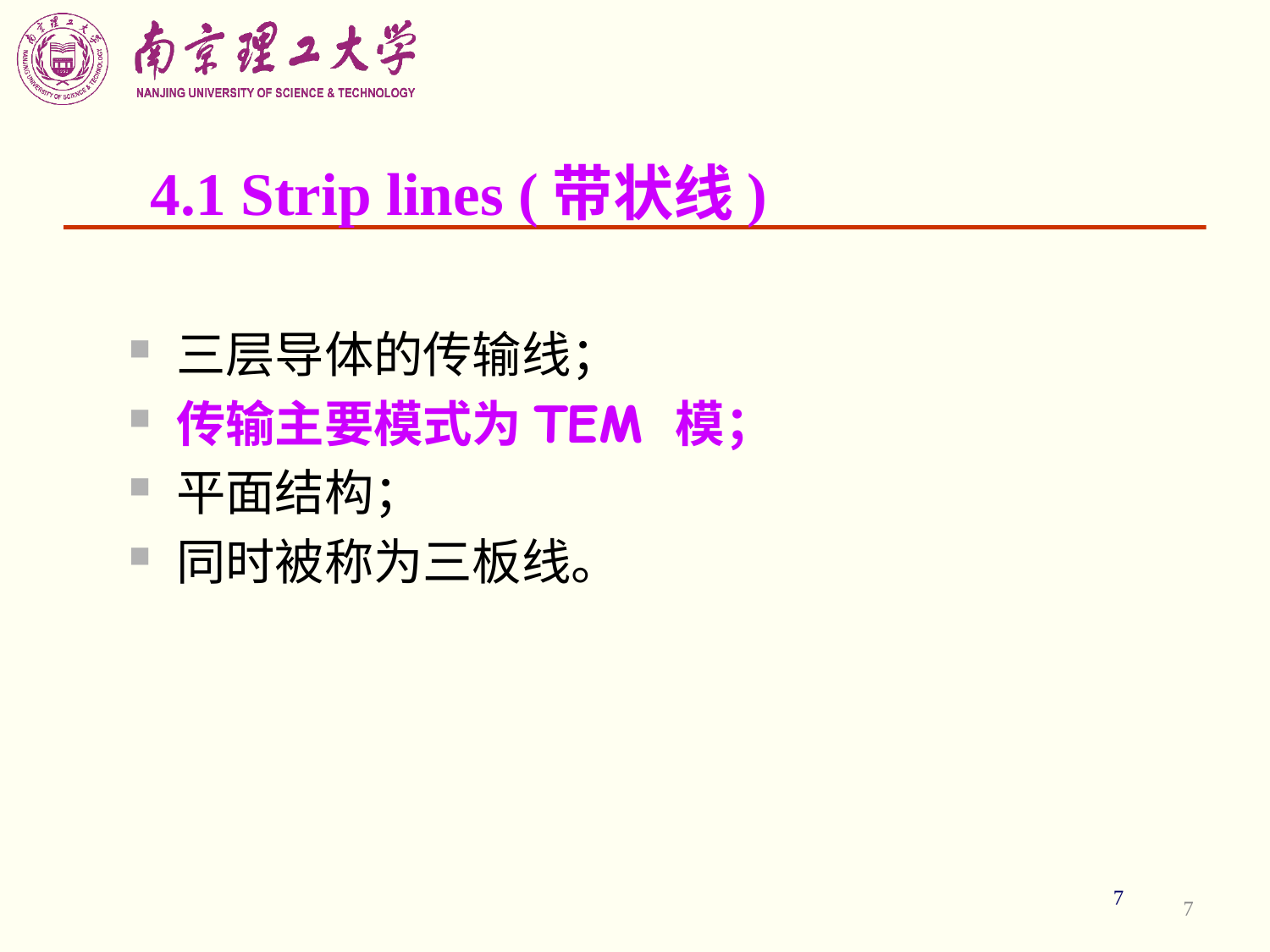

# 4.1 Strip lines (带状线)
三层导体的传输线；
传输主要模式为TEM 模；
平面结构；
同时被称为三板线。

7